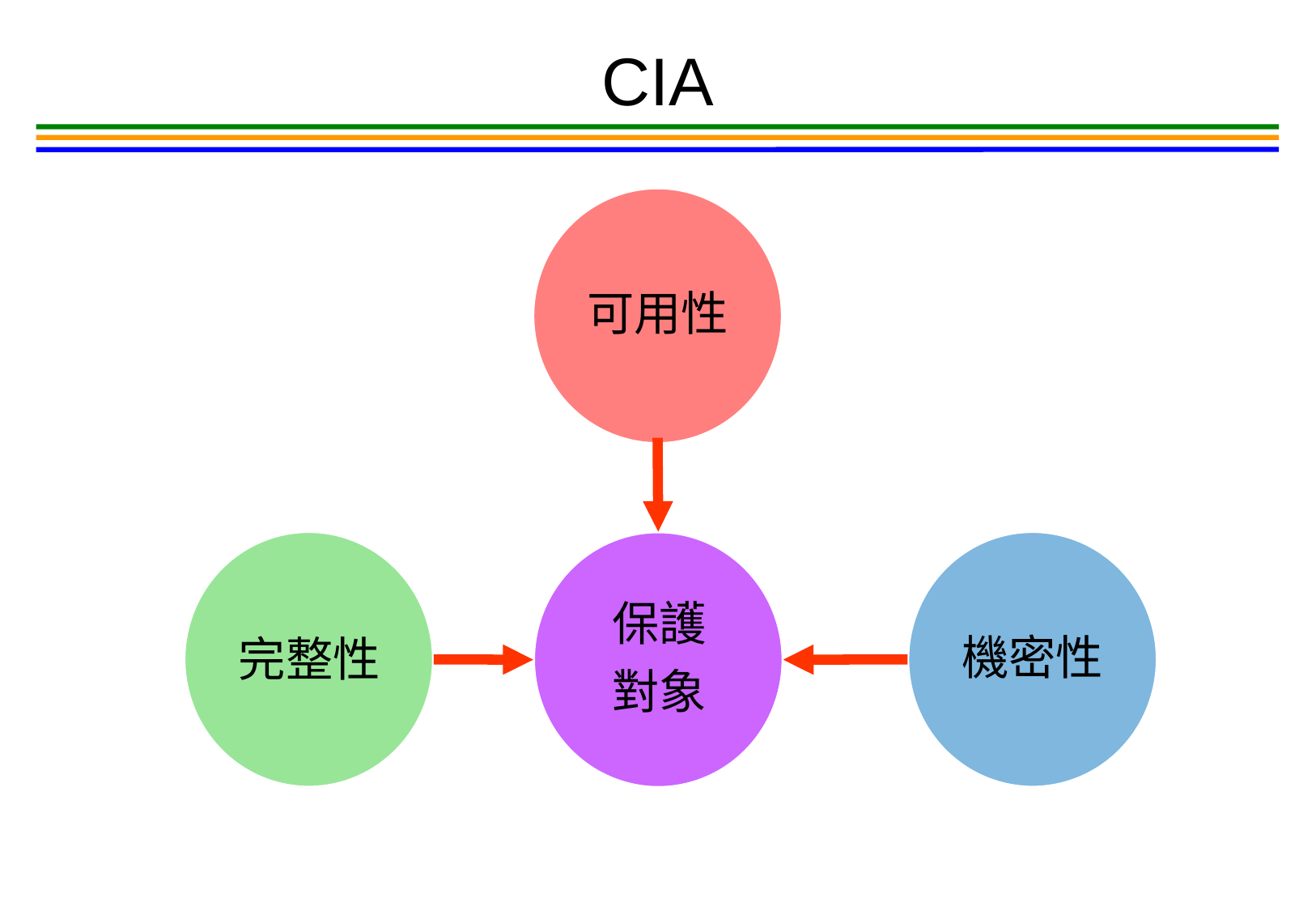

CIA

可用性

完整性

機密性

保護
對象
12